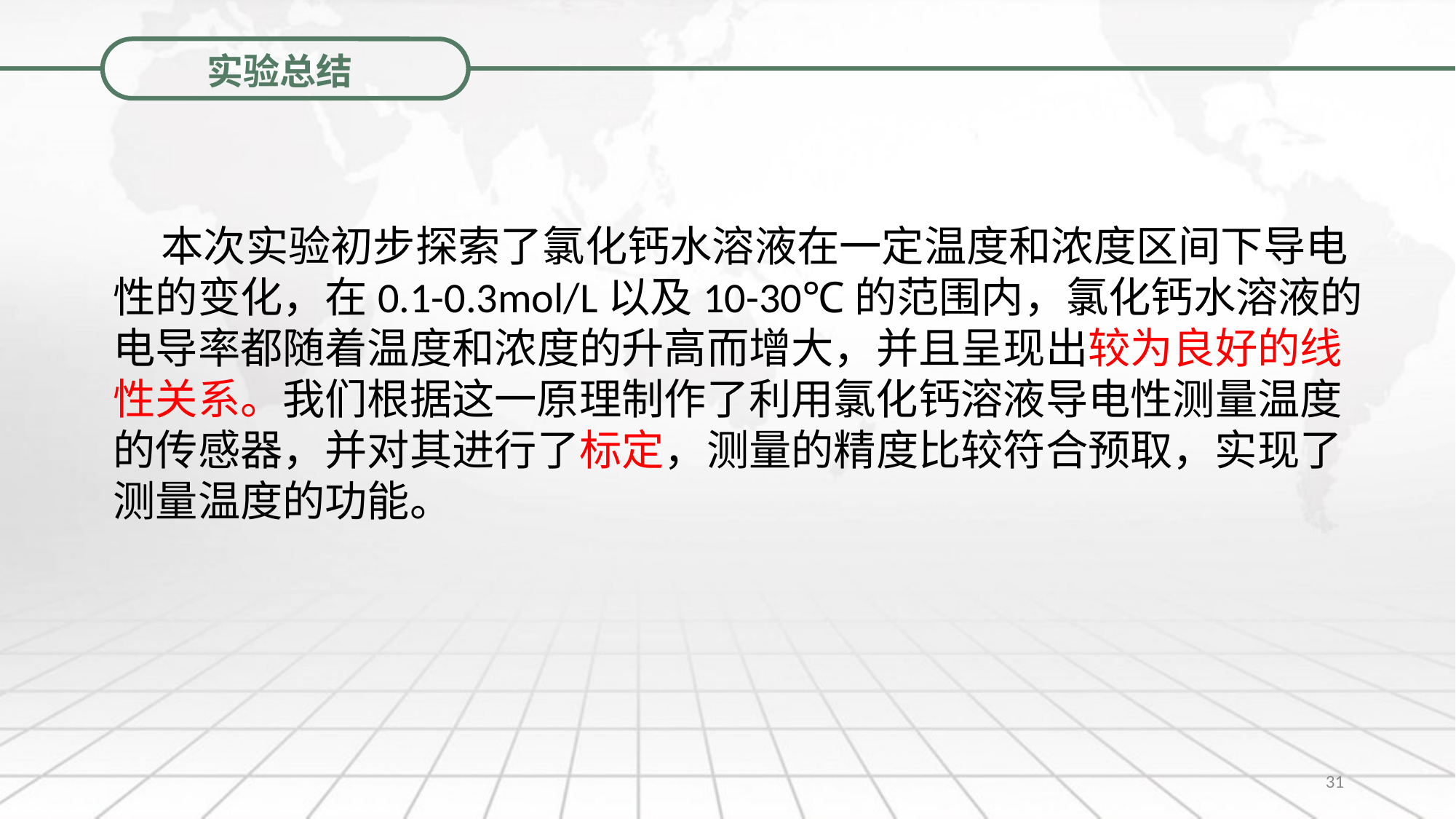

实验总结
    本次实验初步探索了氯化钙水溶液在一定温度和浓度区间下导电性的变化，在0.1-0.3mol/L以及10-30℃的范围内，氯化钙水溶液的电导率都随着温度和浓度的升高而增大，并且呈现出较为良好的线性关系。我们根据这一原理制作了利用氯化钙溶液导电性测量温度的传感器，并对其进行了标定，测量的精度比较符合预取，实现了测量温度的功能。
31